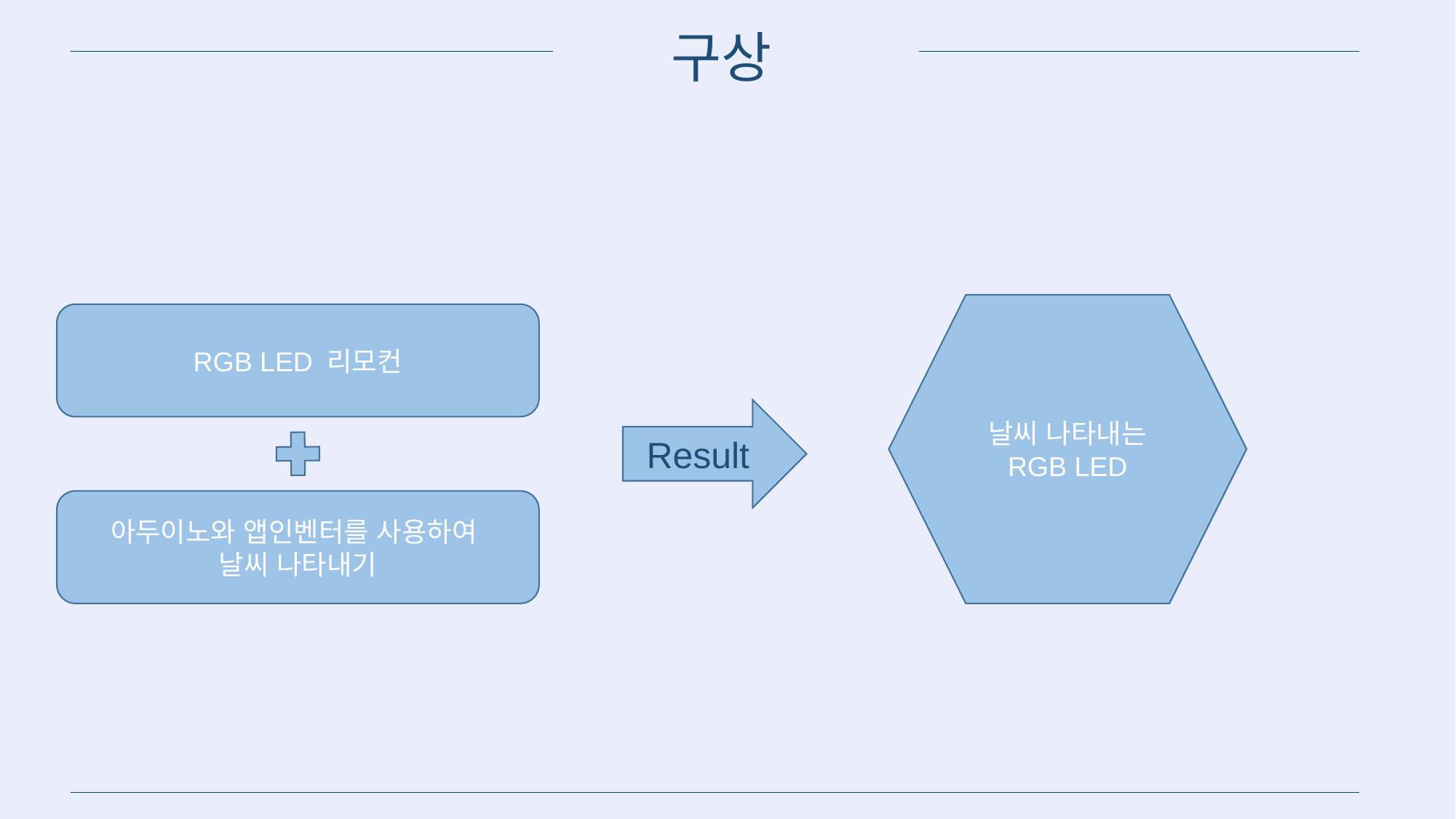

구상
날씨 나타내는 RGB LED
RGB LED 리모컨

Result
아두이노와 앱인벤터를 사용하여
날씨 나타내기